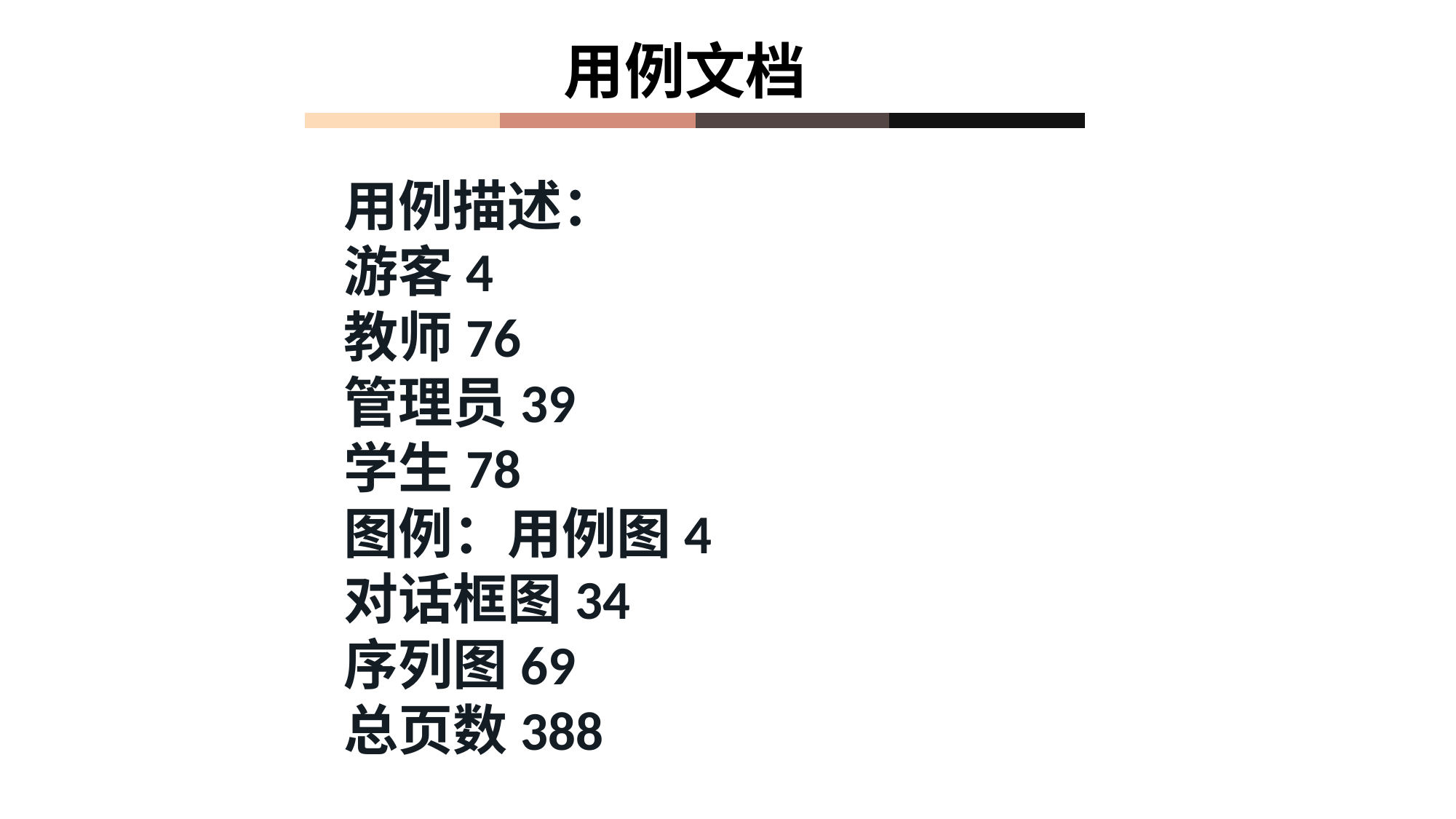

用例文档
用例描述：
游客4
教师76
管理员39
学生78
图例：用例图4
对话框图34
序列图69
总页数388